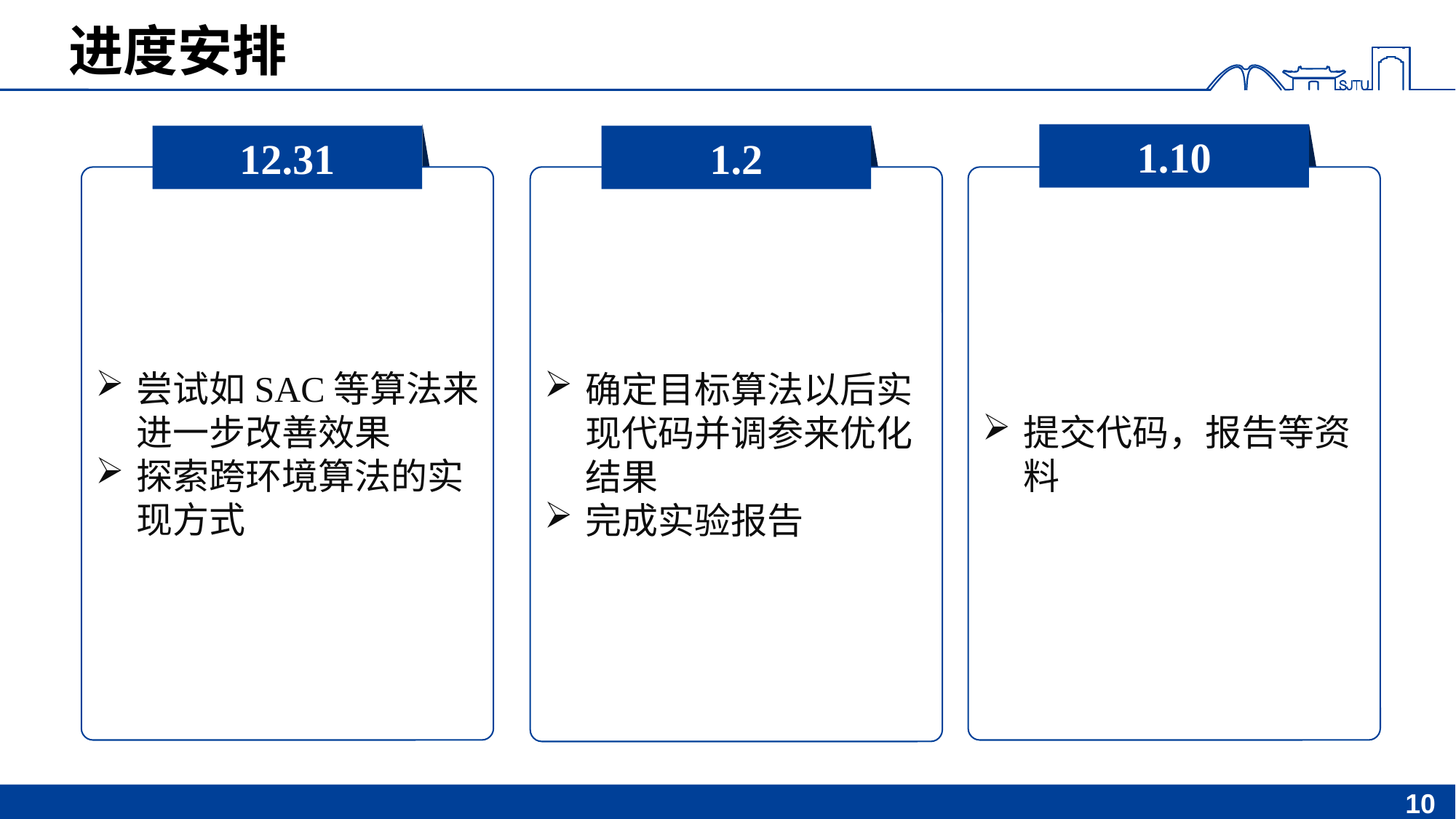

# 进度安排

1.10

12.31
1.2

尝试如SAC等算法来进一步改善效果
探索跨环境算法的实现方式
提交代码，报告等资料
确定目标算法以后实现代码并调参来优化结果
完成实验报告
10